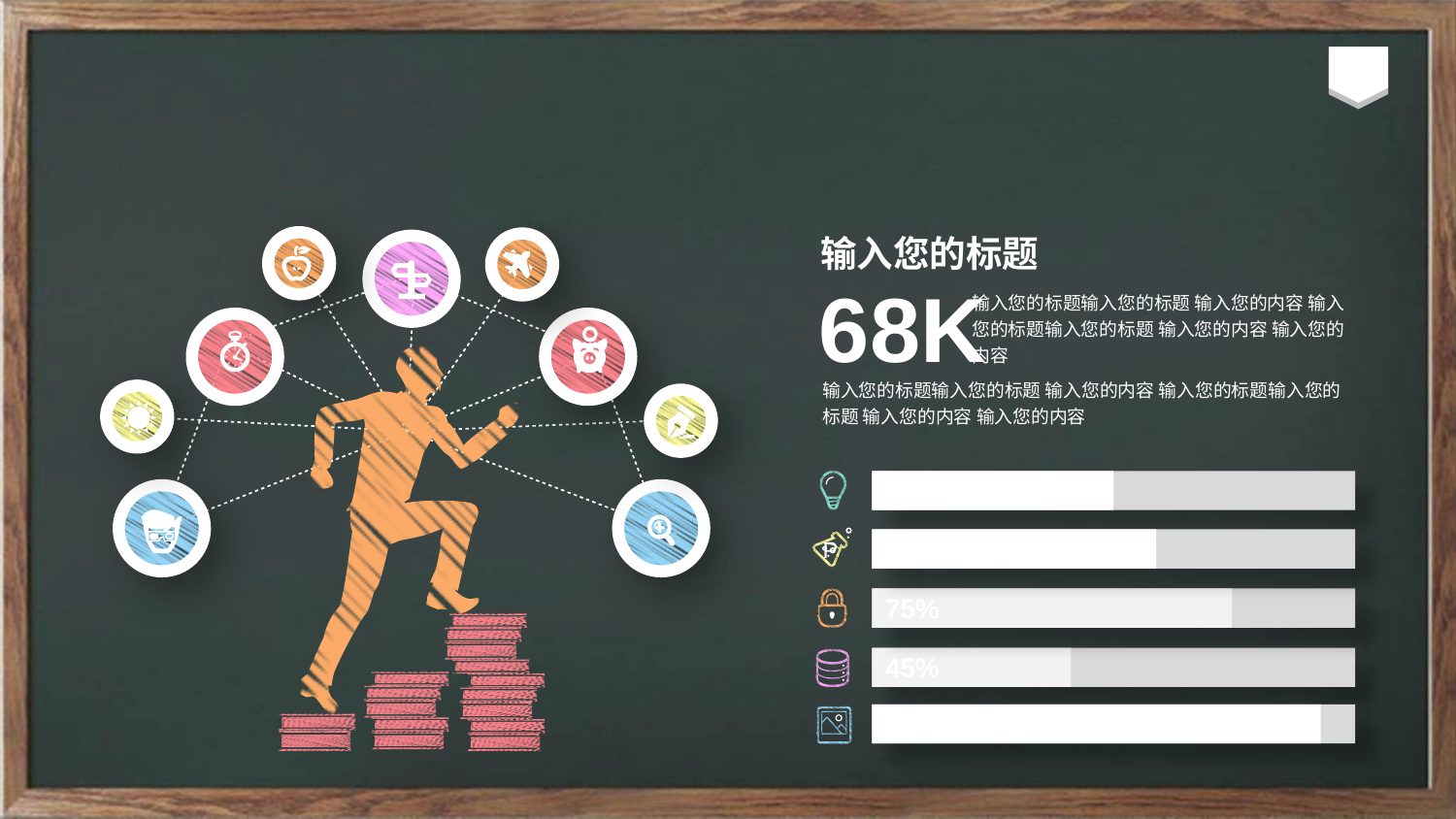

3
输入您的标题

68K
输入您的标题输入您的标题 输入您的内容 输入您的标题输入您的标题 输入您的内容 输入您的内容
输入您的标题输入您的标题 输入您的内容 输入您的标题输入您的标题 输入您的内容 输入您的内容
50%

62%

P

75%

45%

90%